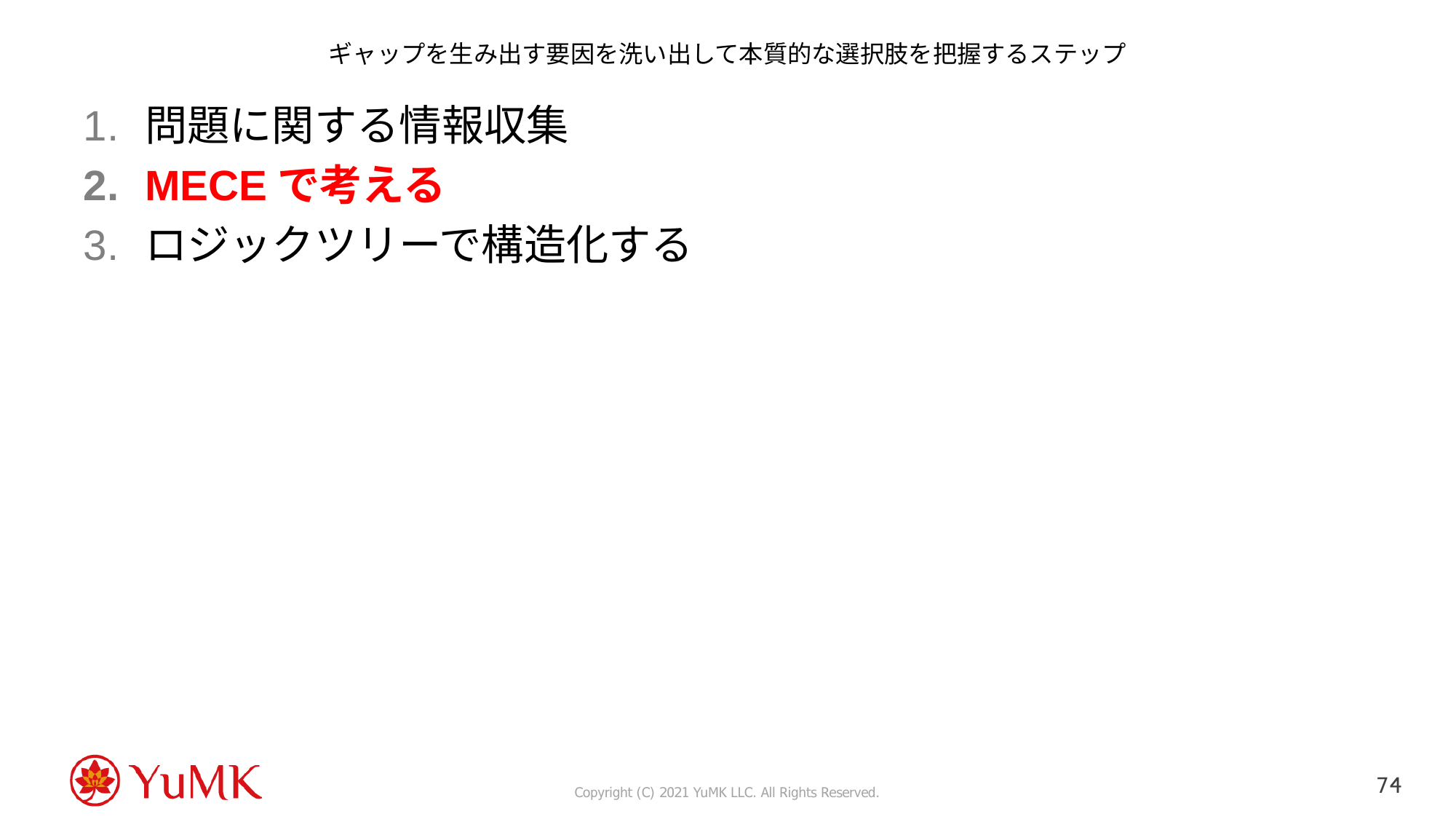

# ギャップを生み出す要因を洗い出して本質的な選択肢を把握するステップ
問題に関する情報収集
MECEで考える
ロジックツリーで構造化する
74